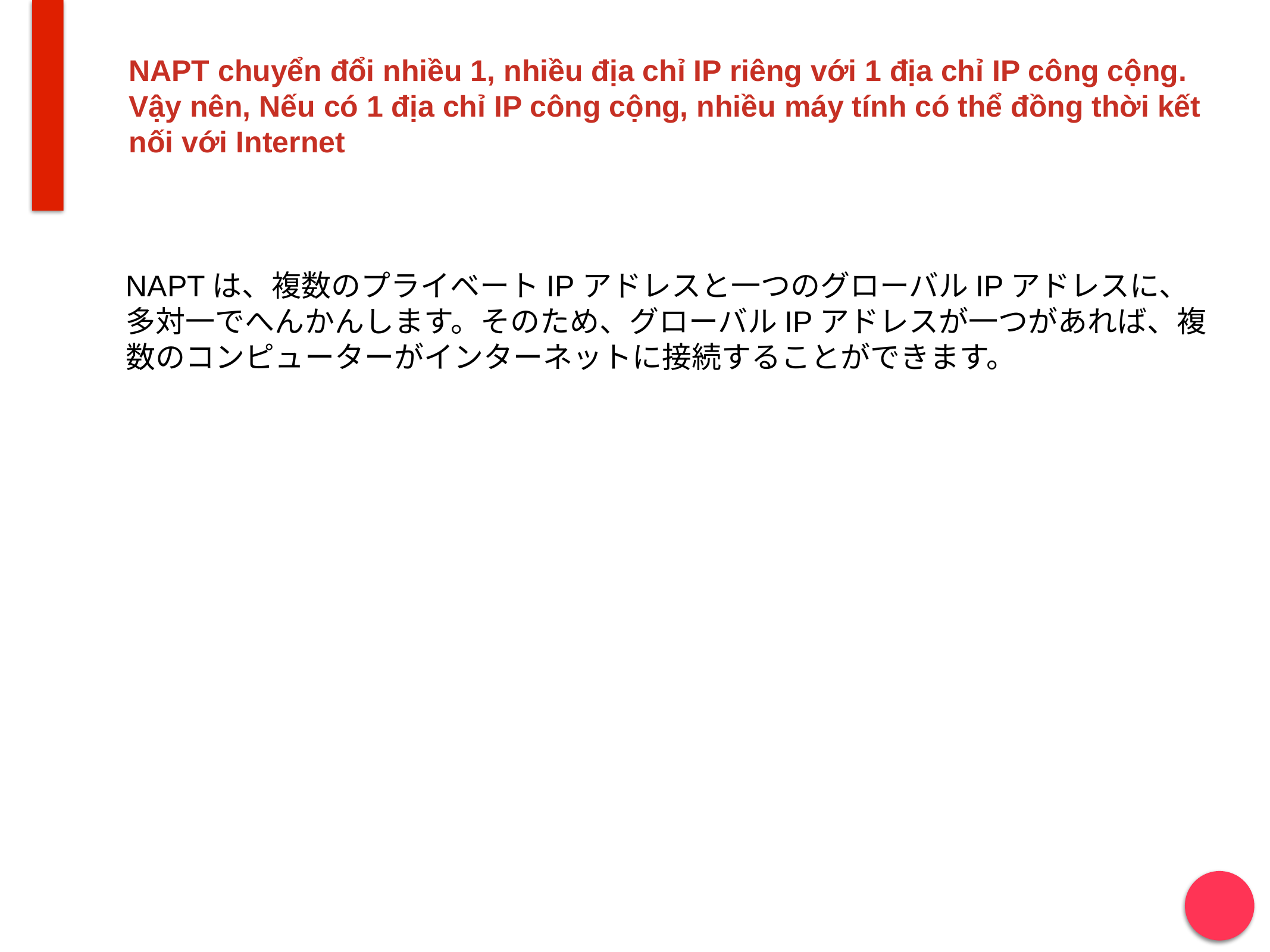

# NAPT chuyển đổi nhiều 1, nhiều địa chỉ IP riêng với 1 địa chỉ IP công cộng. Vậy nên, Nếu có 1 địa chỉ IP công cộng, nhiều máy tính có thể đồng thời kết nối với Internet
NAPTは、複数のプライベートIPアドレスと一つのグローバルIPアドレスに、多対一でへんかんします。そのため、グローバルIPアドレスが一つがあれば、複数のコンピューターがインターネットに接続することができます。